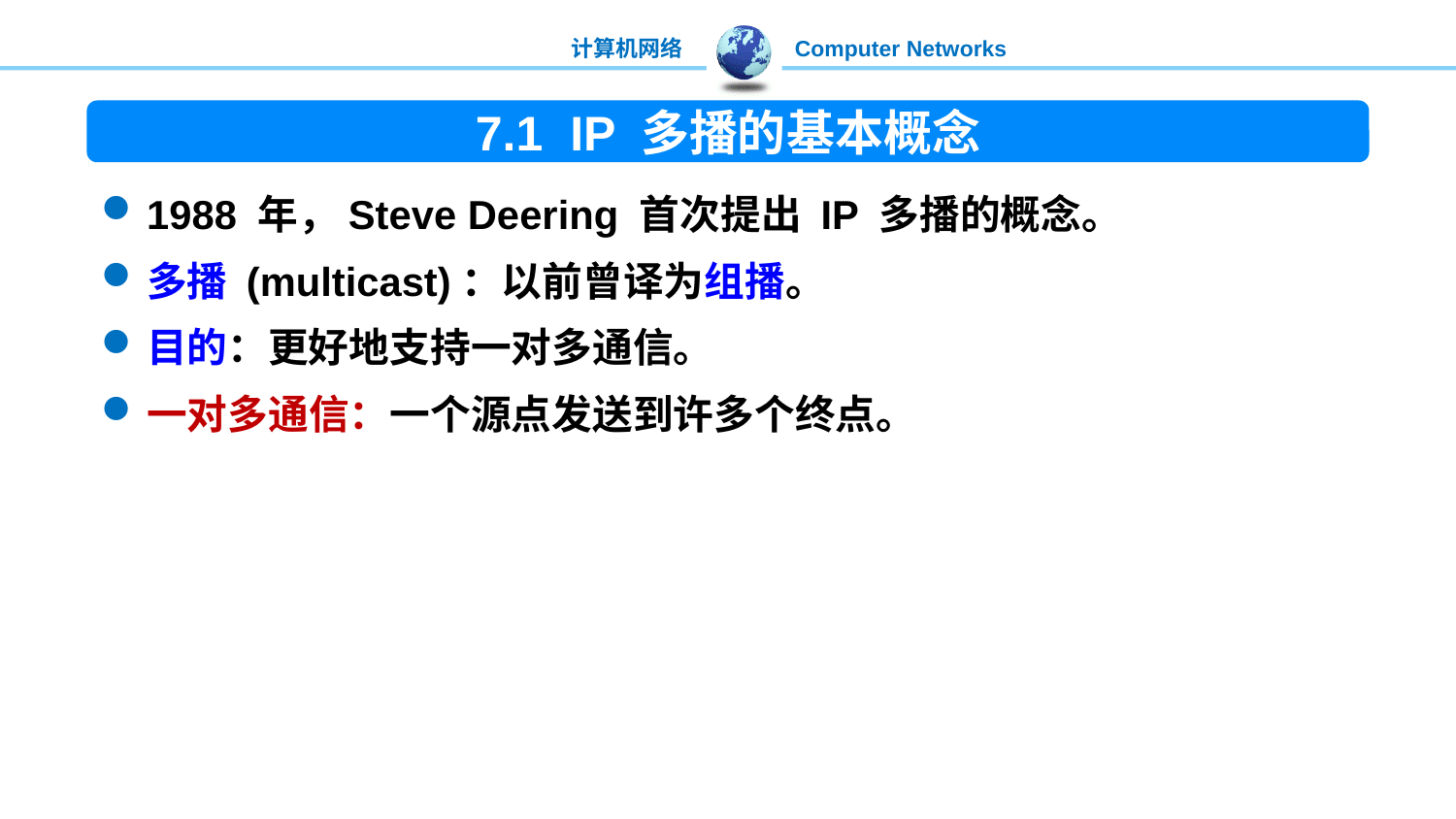

7.1  IP 多播的基本概念

1988 年，Steve Deering 首次提出 IP 多播的概念。
多播 (multicast)：以前曾译为组播。
目的：更好地支持一对多通信。
一对多通信：一个源点发送到许多个终点。